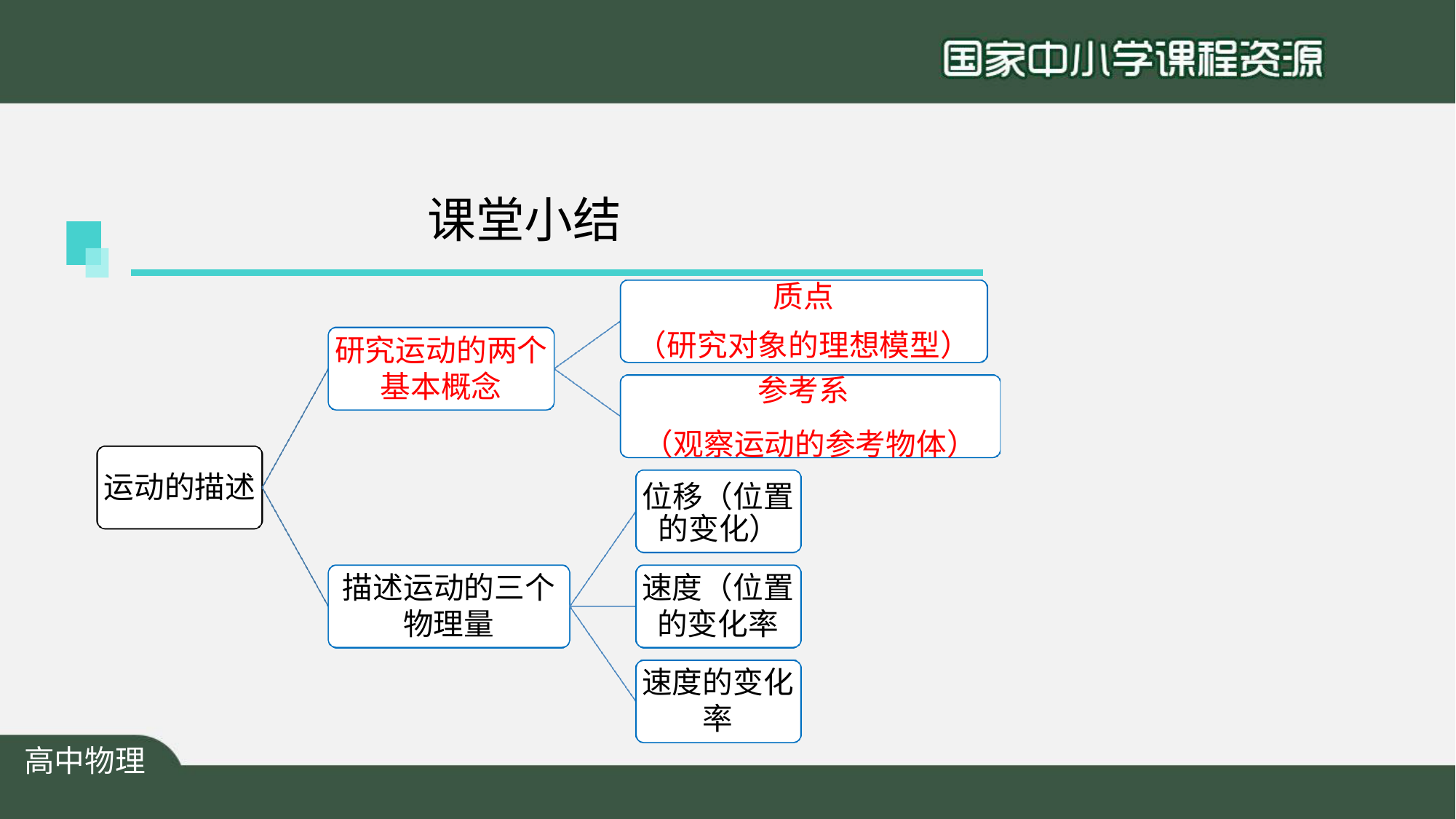

# 课堂小结

质点
（研究对象的理想模型） 参考系
（观察运动的参考物体） 位移（位置
的变化）

研究运动的两个 基本概念
运动的描述
描述运动的三个 物理量
速度（位置 的变化率
速度的变化 率
高中物理